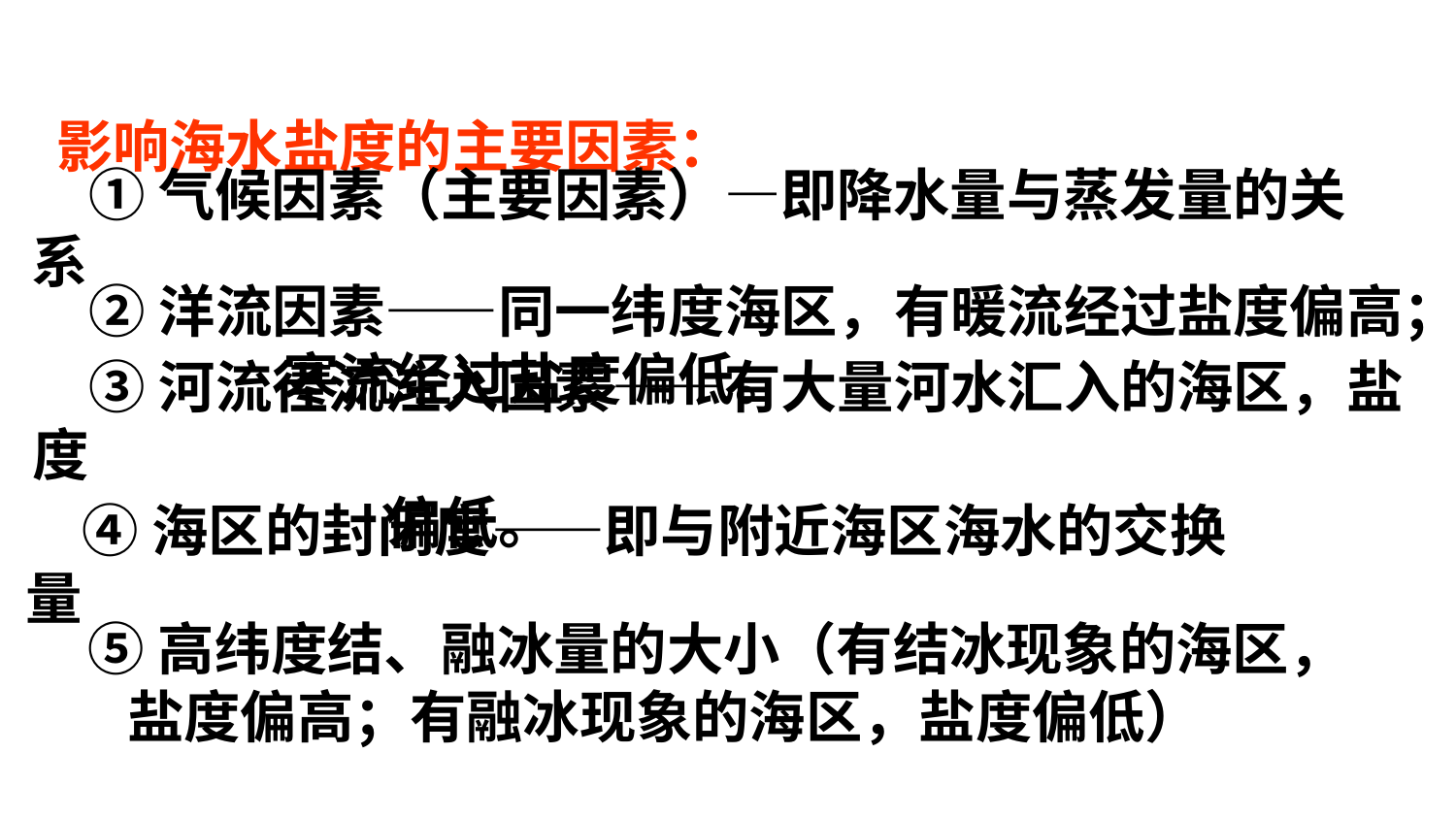

影响海水盐度的主要因素：
①气候因素（主要因素）—即降水量与蒸发量的关系
②洋流因素——同一纬度海区，有暖流经过盐度偏高；
              寒流经过盐度偏低。
③河流径流注入因素——有大量河水汇入的海区，盐度
                      偏低。

④海区的封闭度——即与附近海区海水的交换量
⑤高纬度结、融冰量的大小（有结冰现象的海区，
  盐度偏高；有融冰现象的海区，盐度偏低）